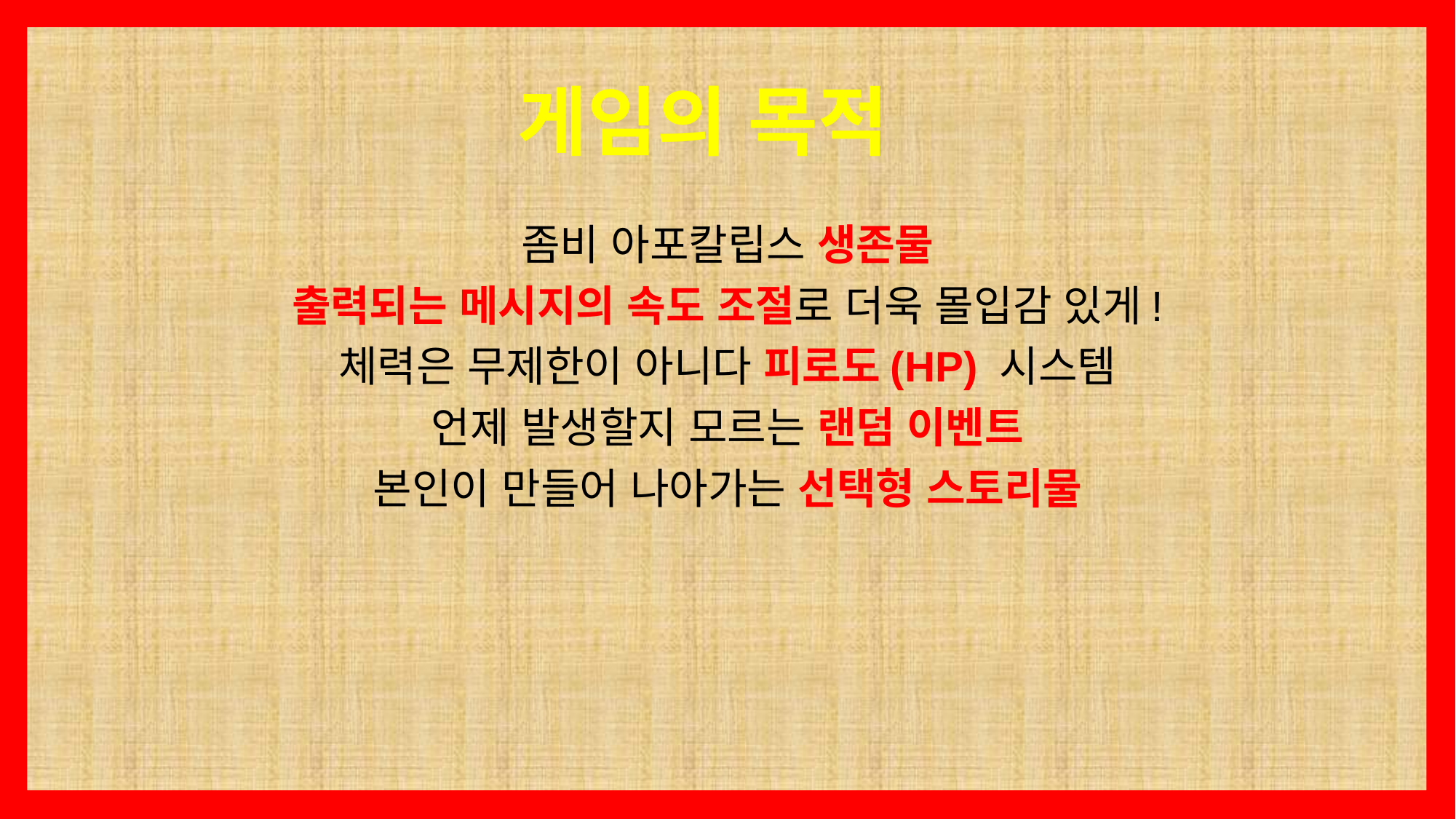

게임의 목적
좀비 아포칼립스 생존물
출력되는 메시지의 속도 조절로 더욱 몰입감 있게!
체력은 무제한이 아니다 피로도(HP) 시스템
언제 발생할지 모르는 랜덤 이벤트
본인이 만들어 나아가는 선택형 스토리물